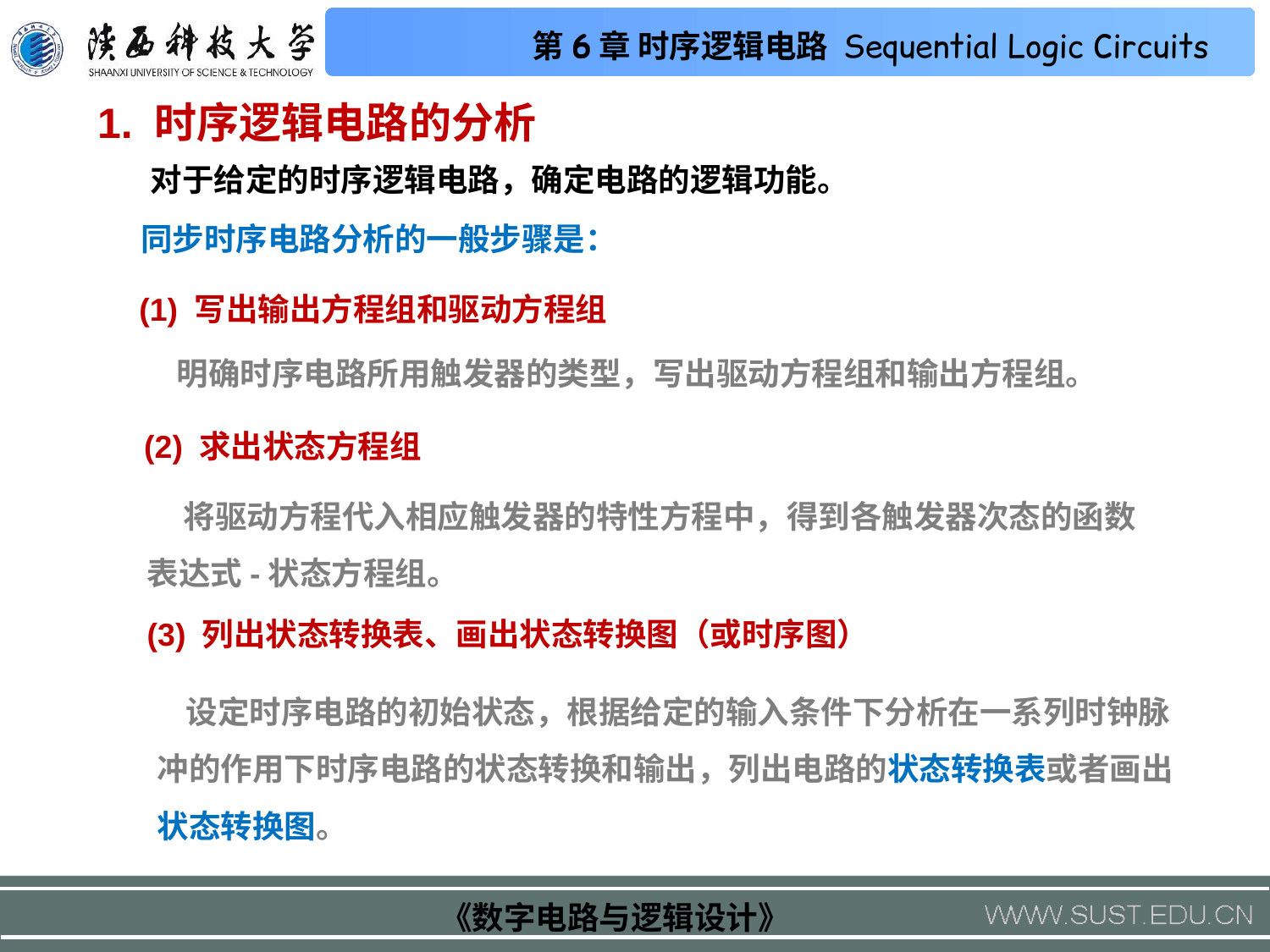

1. 时序逻辑电路的分析
 对于给定的时序逻辑电路，确定电路的逻辑功能。
同步时序电路分析的一般步骤是：
(1) 写出输出方程组和驱动方程组
明确时序电路所用触发器的类型，写出驱动方程组和输出方程组。
(2) 求出状态方程组
    将驱动方程代入相应触发器的特性方程中，得到各触发器次态的函数表达式-状态方程组。
(3) 列出状态转换表、画出状态转换图（或时序图）
   设定时序电路的初始状态，根据给定的输入条件下分析在一系列时钟脉冲的作用下时序电路的状态转换和输出，列出电路的状态转换表或者画出状态转换图。